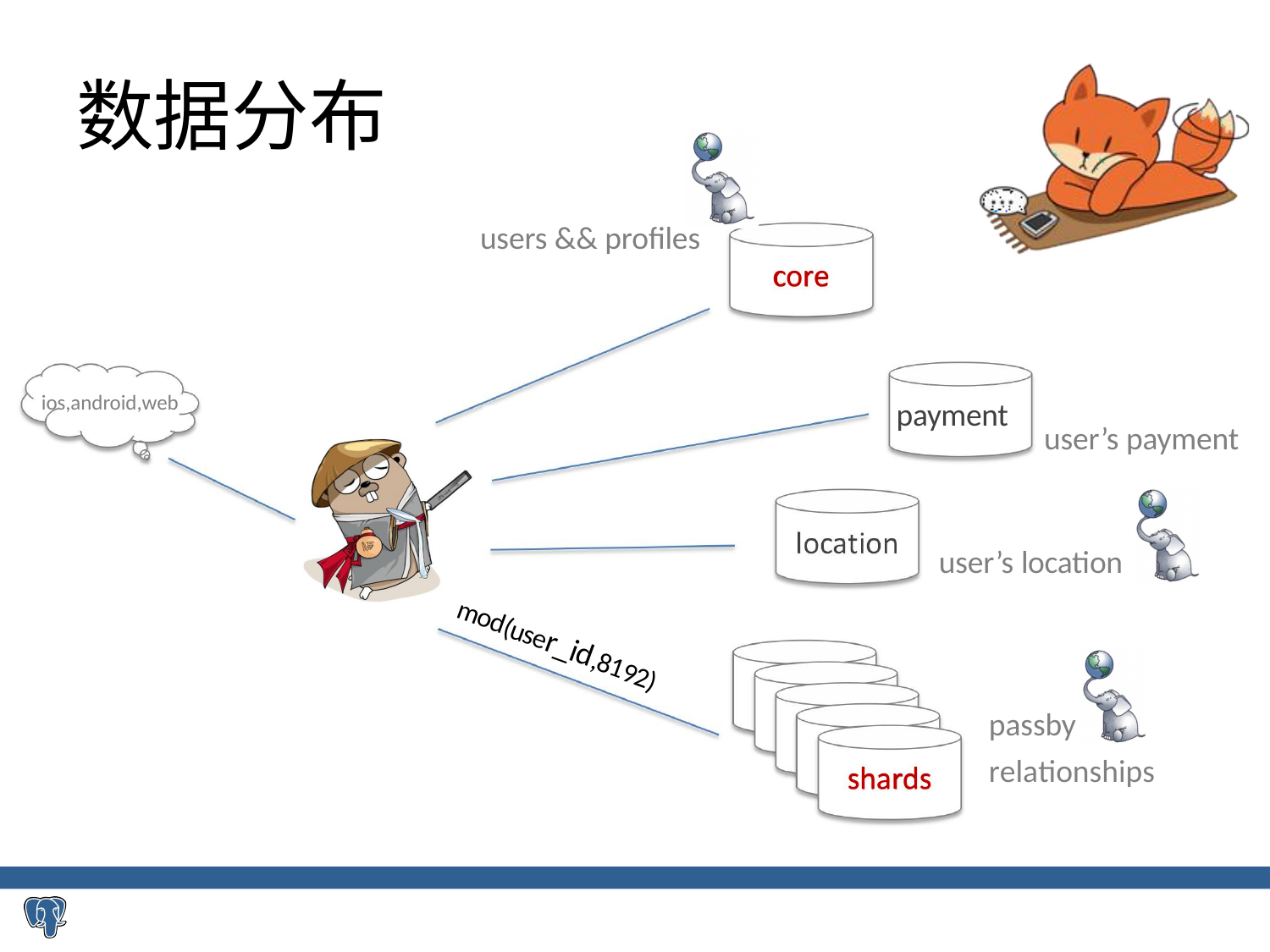

# 数据分布

users && profiles
core

ios,android,web
payment

user’s payment

user’s location

mod(user_id,8192)

shard
passby  relationships

shard

shard
shard
shards